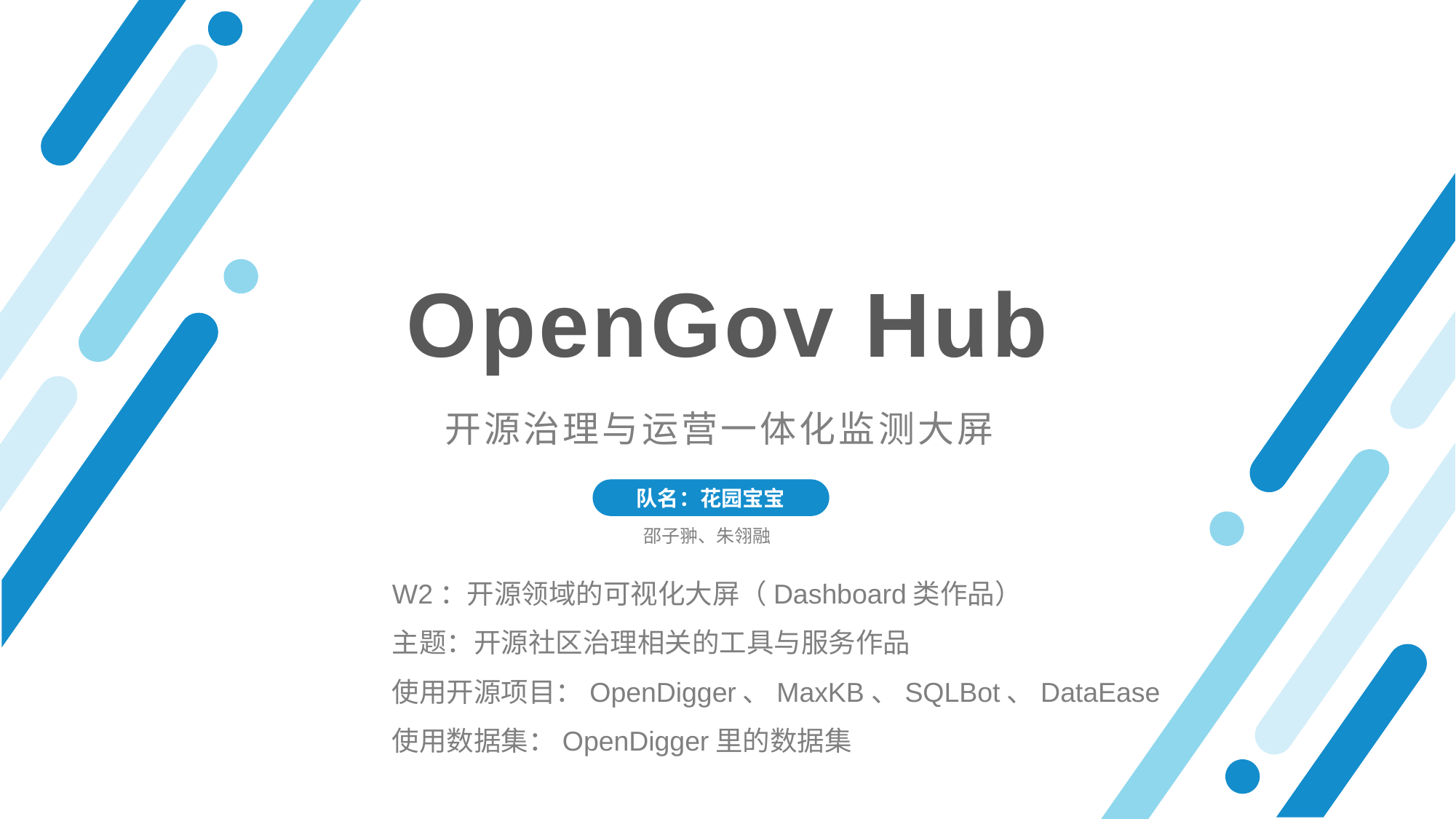

OpenGov Hub

开源治理与运营一体化监测大屏

队名：花园宝宝

邵子翀、朱翎融
W2：开源领域的可视化大屏（Dashboard类作品）
主题：开源社区治理相关的工具与服务作品
使用开源项目：OpenDigger、MaxKB、SQLBot、DataEase
使用数据集：OpenDigger里的数据集